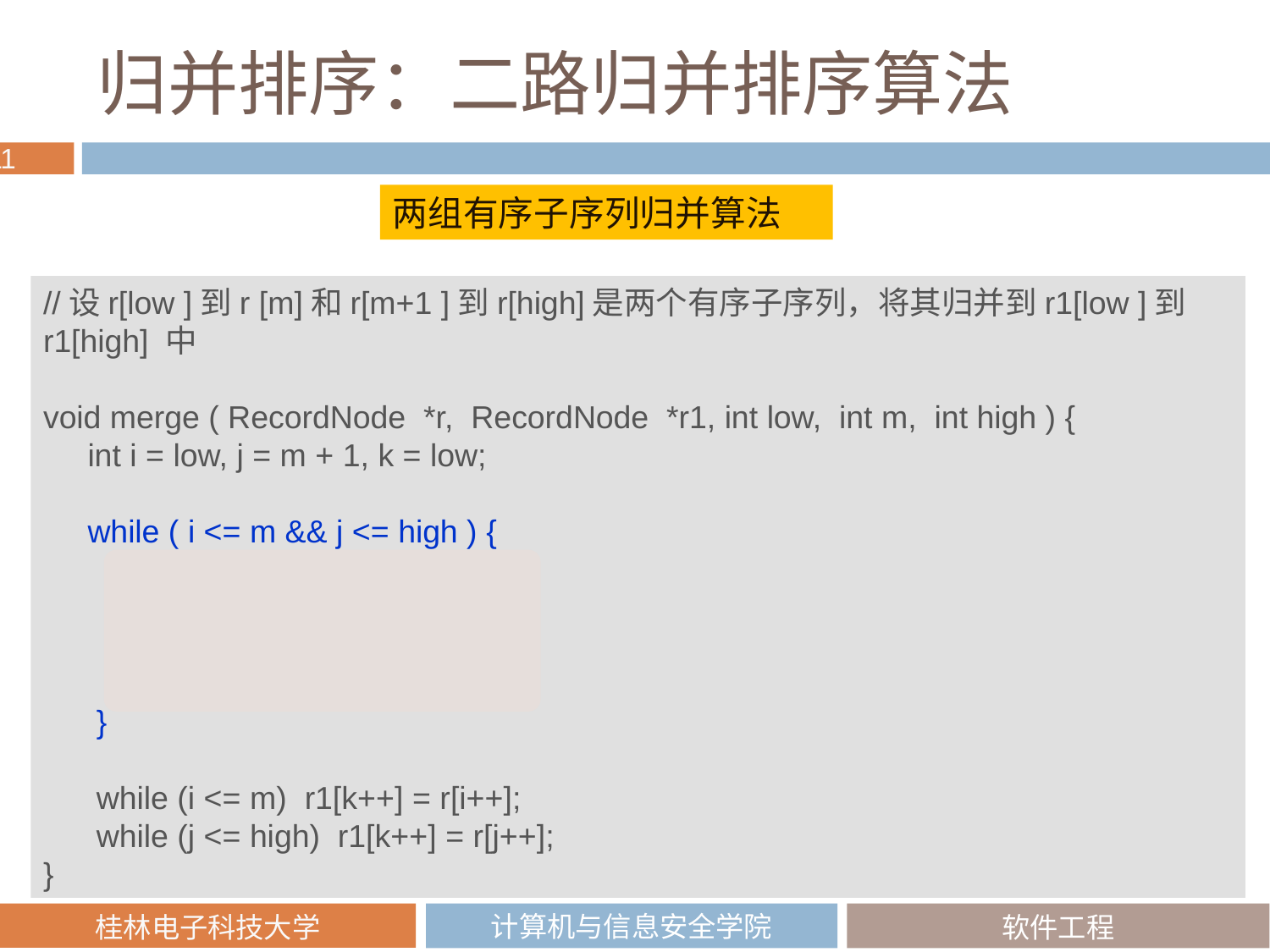

# 归并排序：二路归并排序算法
两组有序子序列归并算法
//设r[low ]到r [m]和r[m+1 ]到r[high]是两个有序子序列，将其归并到r1[low ]到r1[high] 中

void merge ( RecordNode  *r,  RecordNode  *r1, int low,  int m,  int high ) {
     int i = low, j = m + 1, k = low;

     while ( i <= m && j <= high ) {
        if (r[i].key <= r[j].key)
            r1[k++] = r[i++];
        else
            r1[k++] = r[j++];
      }

      while (i <= m)  r1[k++] = r[i++];
      while (j <= high)  r1[k++] = r[j++];
}